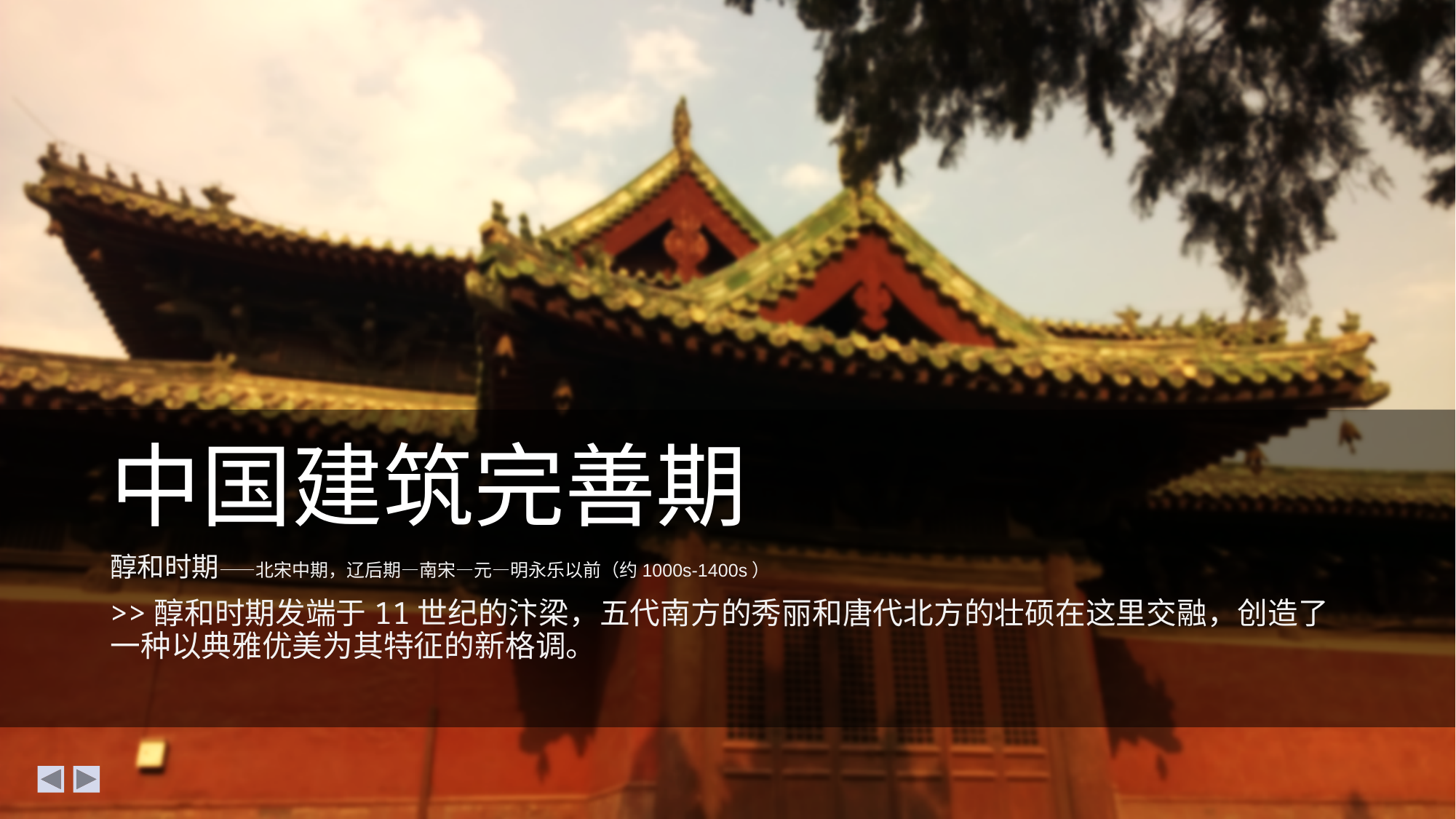

# 中国建筑完善期

醇和时期——北宋中期，辽后期—南宋—元—明永乐以前（约1000s-1400s）
>>醇和时期发端于11世纪的汴梁，五代南方的秀丽和唐代北方的壮硕在这里交融，创造了一种以典雅优美为其特征的新格调。